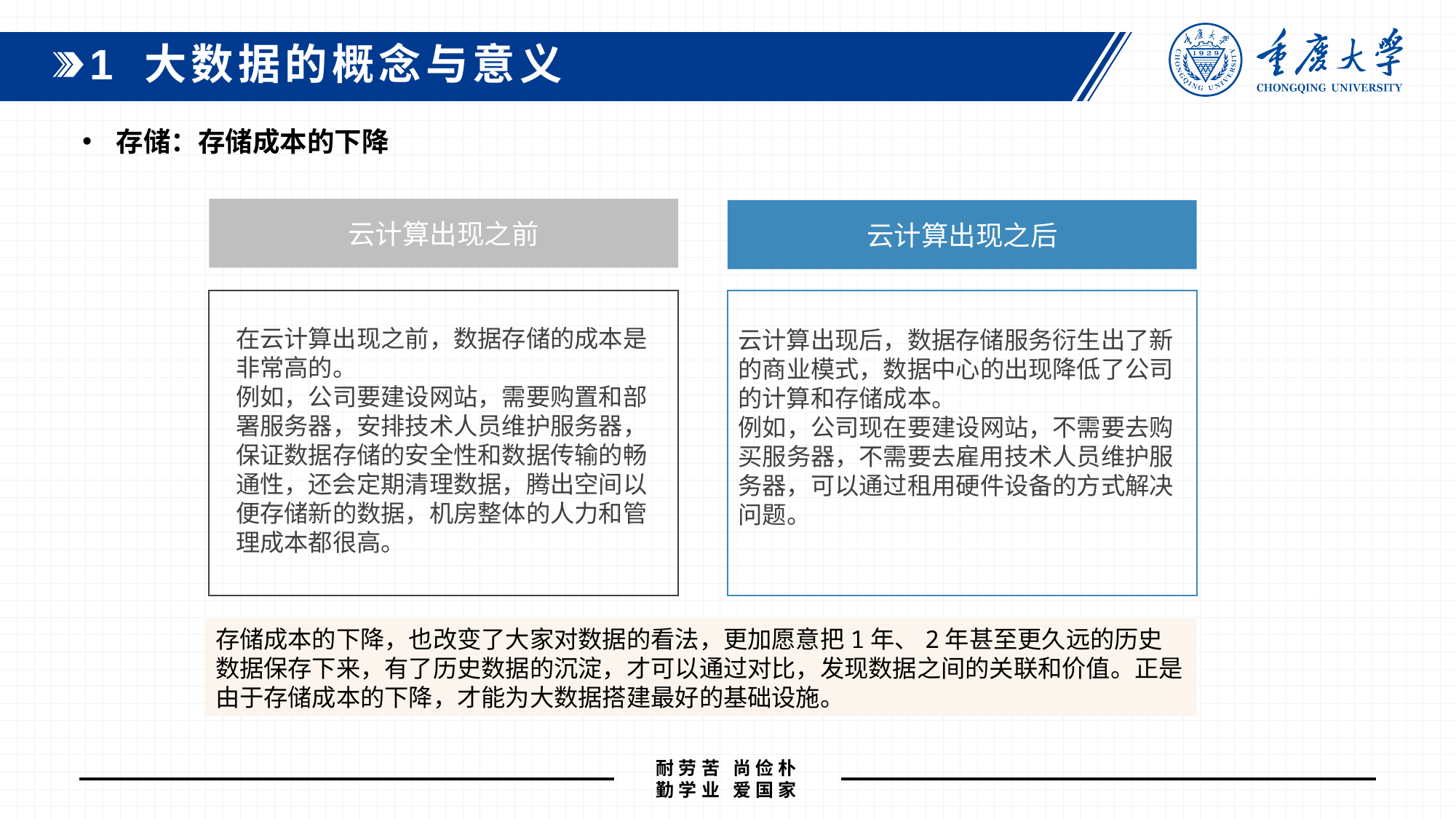

1 大数据的概念与意义
存储：存储成本的下降
云计算出现之前
云计算出现之后

云计算出现后，数据存储服务衍生出了新的商业模式，数据中心的出现降低了公司的计算和存储成本。
例如，公司现在要建设网站，不需要去购买服务器，不需要去雇用技术人员维护服务器，可以通过租用硬件设备的方式解决问题。

在云计算出现之前，数据存储的成本是非常高的。
例如，公司要建设网站，需要购置和部署服务器，安排技术人员维护服务器，保证数据存储的安全性和数据传输的畅通性，还会定期清理数据，腾出空间以便存储新的数据，机房整体的人力和管理成本都很高。

存储成本的下降，也改变了大家对数据的看法，更加愿意把1年、2年甚至更久远的历史数据保存下来，有了历史数据的沉淀，才可以通过对比，发现数据之间的关联和价值。正是由于存储成本的下降，才能为大数据搭建最好的基础设施。